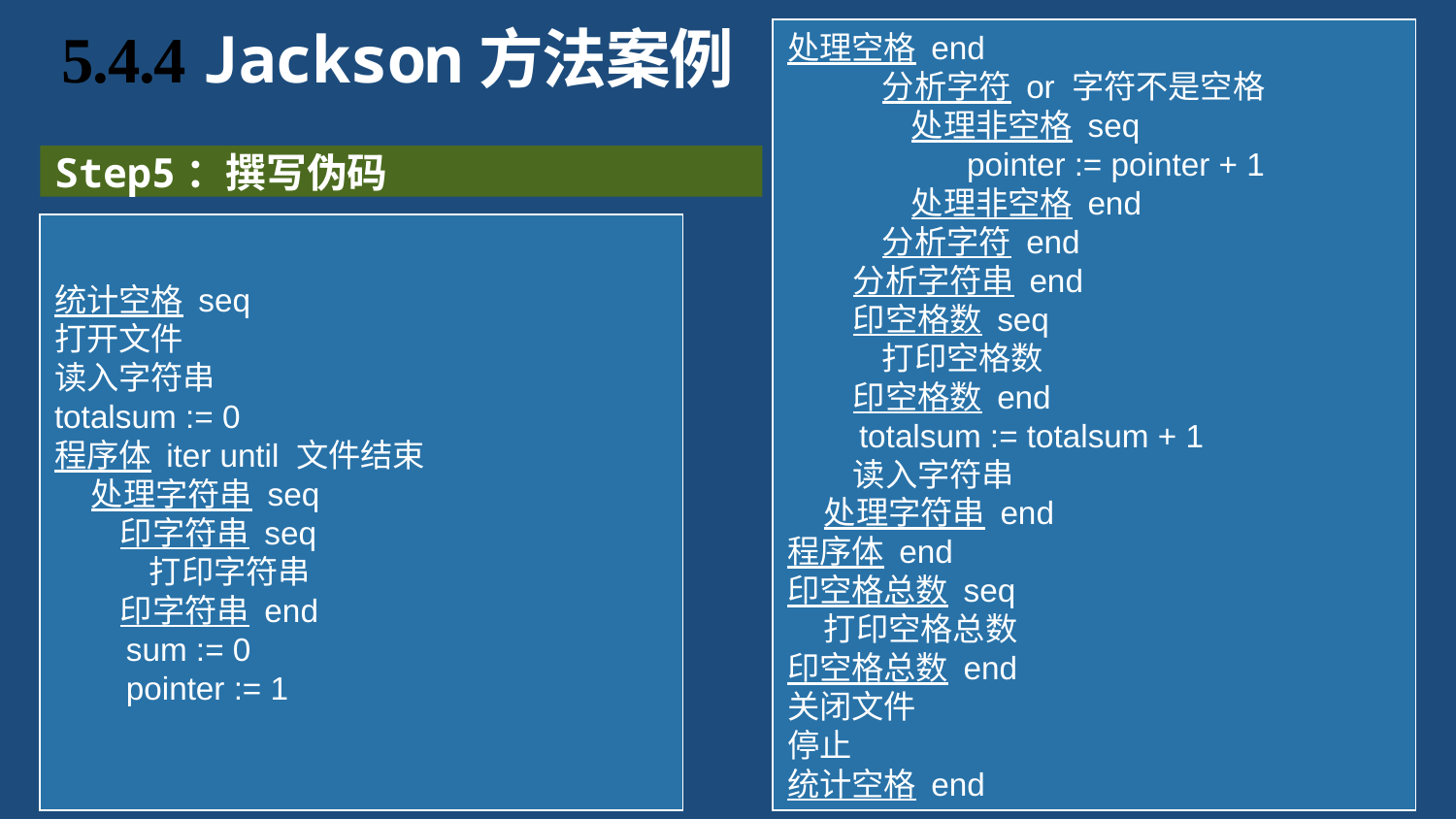

处理空格 end
            分析字符 or 字符不是空格
                处理非空格 seq
                    pointer := pointer + 1
                处理非空格 end
            分析字符 end
        分析字符串 end
        印空格数 seq
            打印空格数
        印空格数 end
        totalsum := totalsum + 1
        读入字符串
    处理字符串 end
程序体 end
印空格总数 seq
    打印空格总数
印空格总数 end
关闭文件
停止
统计空格 end
# 5.4.4 Jackson方法案例
Step5：撰写伪码
统计空格 seq
打开文件
读入字符串
totalsum := 0
程序体 iter until 文件结束
    处理字符串 seq
        印字符串 seq
            打印字符串
        印字符串 end
        sum := 0
        pointer := 1